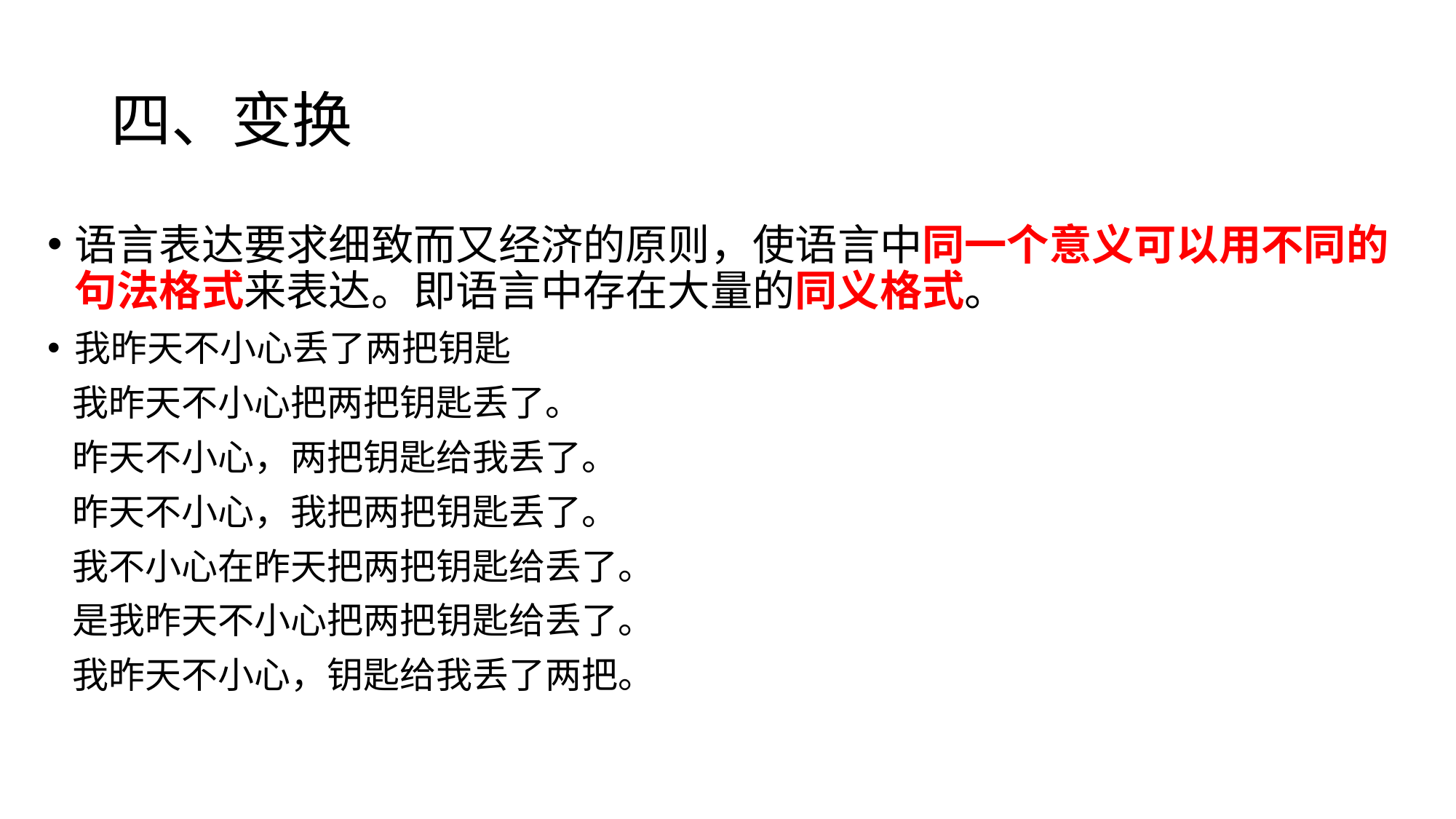

# 四、变换
语言表达要求细致而又经济的原则，使语言中同一个意义可以用不同的句法格式来表达。即语言中存在大量的同义格式。
我昨天不小心丢了两把钥匙
  我昨天不小心把两把钥匙丢了。
  昨天不小心，两把钥匙给我丢了。
  昨天不小心，我把两把钥匙丢了。
  我不小心在昨天把两把钥匙给丢了。
  是我昨天不小心把两把钥匙给丢了。
  我昨天不小心，钥匙给我丢了两把。